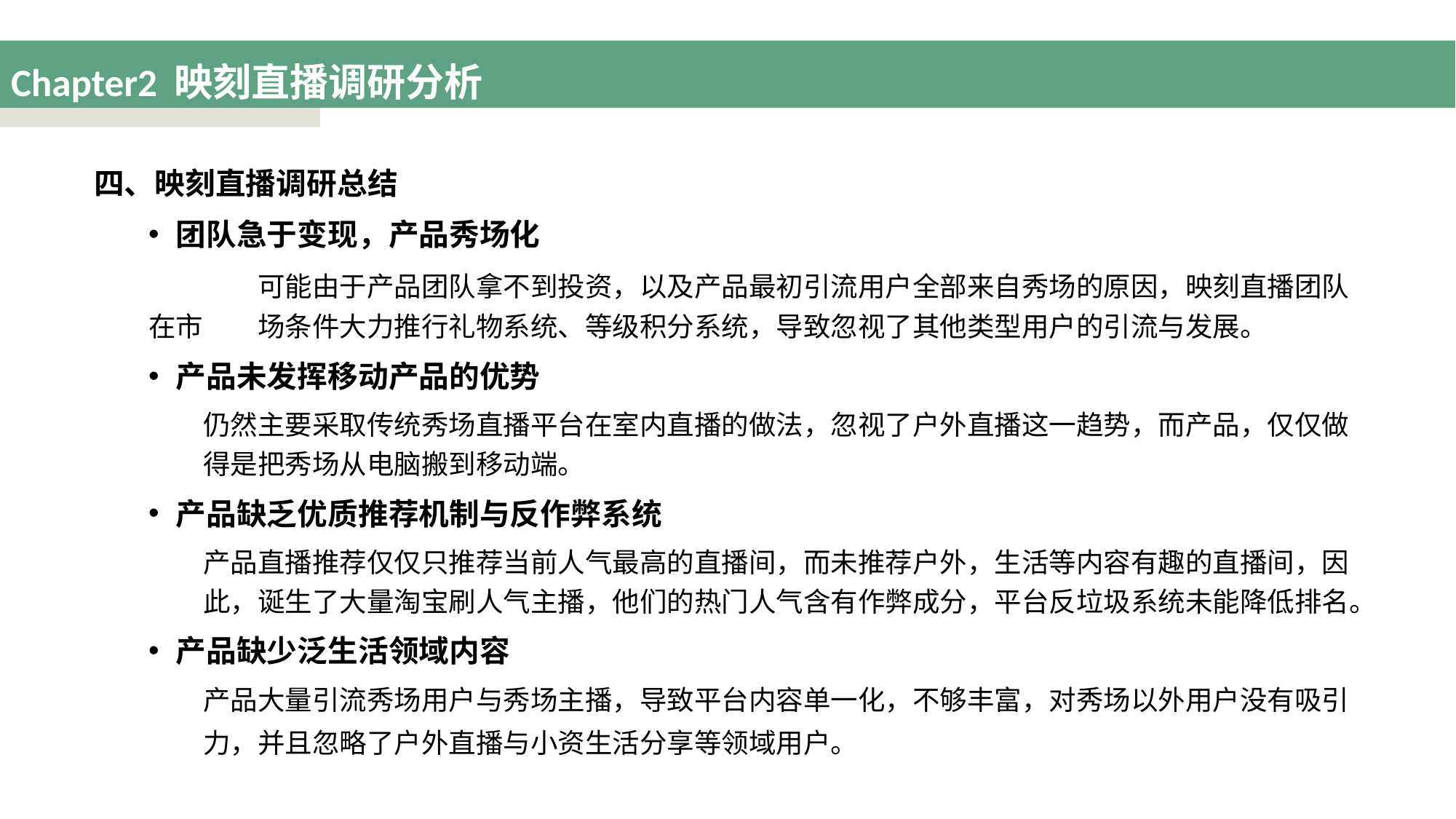

# Chapter2 映刻直播调研分析
四、映刻直播调研总结
团队急于变现，产品秀场化
	可能由于产品团队拿不到投资，以及产品最初引流用户全部来自秀场的原因，映刻直播团队在市	场条件大力推行礼物系统、等级积分系统，导致忽视了其他类型用户的引流与发展。
产品未发挥移动产品的优势
仍然主要采取传统秀场直播平台在室内直播的做法，忽视了户外直播这一趋势，而产品，仅仅做得是把秀场从电脑搬到移动端。
产品缺乏优质推荐机制与反作弊系统
产品直播推荐仅仅只推荐当前人气最高的直播间，而未推荐户外，生活等内容有趣的直播间，因此，诞生了大量淘宝刷人气主播，他们的热门人气含有作弊成分，平台反垃圾系统未能降低排名。
产品缺少泛生活领域内容
产品大量引流秀场用户与秀场主播，导致平台内容单一化，不够丰富，对秀场以外用户没有吸引力，并且忽略了户外直播与小资生活分享等领域用户。